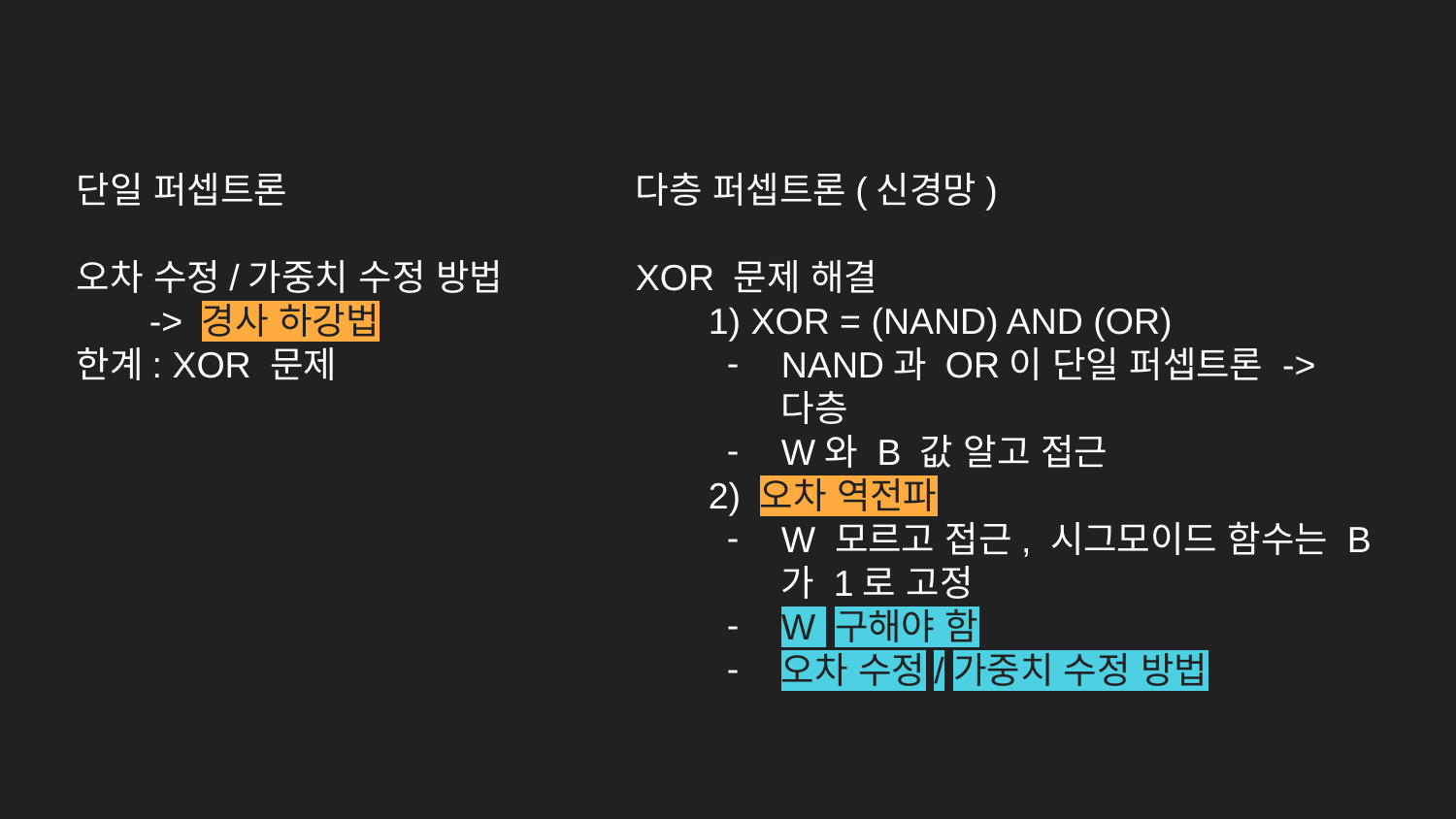

단일 퍼셉트론

오차 수정/가중치 수정 방법
-> 경사 하강법
한계: XOR 문제
다층 퍼셉트론(신경망)

XOR 문제 해결
1) XOR = (NAND) AND (OR)
NAND과 OR이 단일 퍼셉트론 -> 다층
W와 B 값 알고 접근
2) 오차 역전파
W 모르고 접근, 시그모이드 함수는 B가 1로 고정
W 구해야 함
오차 수정/가중치 수정 방법